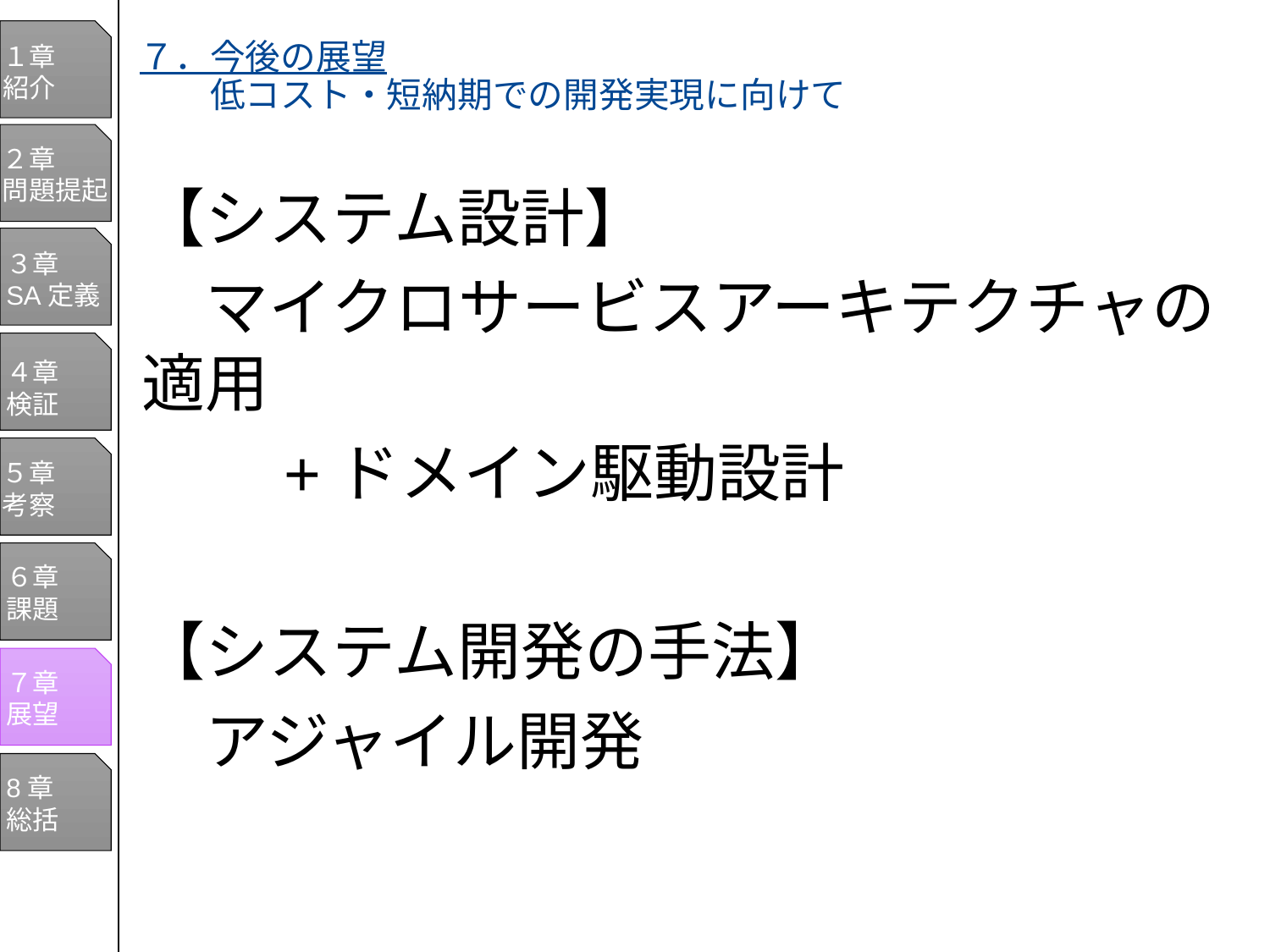

１章
紹介

２章
問題提起

３章
SA定義

４章
検証

５章
考察

６章
課題

７章
展望

8章
総括
７．今後の展望
　　低コスト・短納期での開発実現に向けて
【システム設計】
　マイクロサービスアーキテクチャの適用
　　+ドメイン駆動設計

【システム開発の手法】
　アジャイル開発